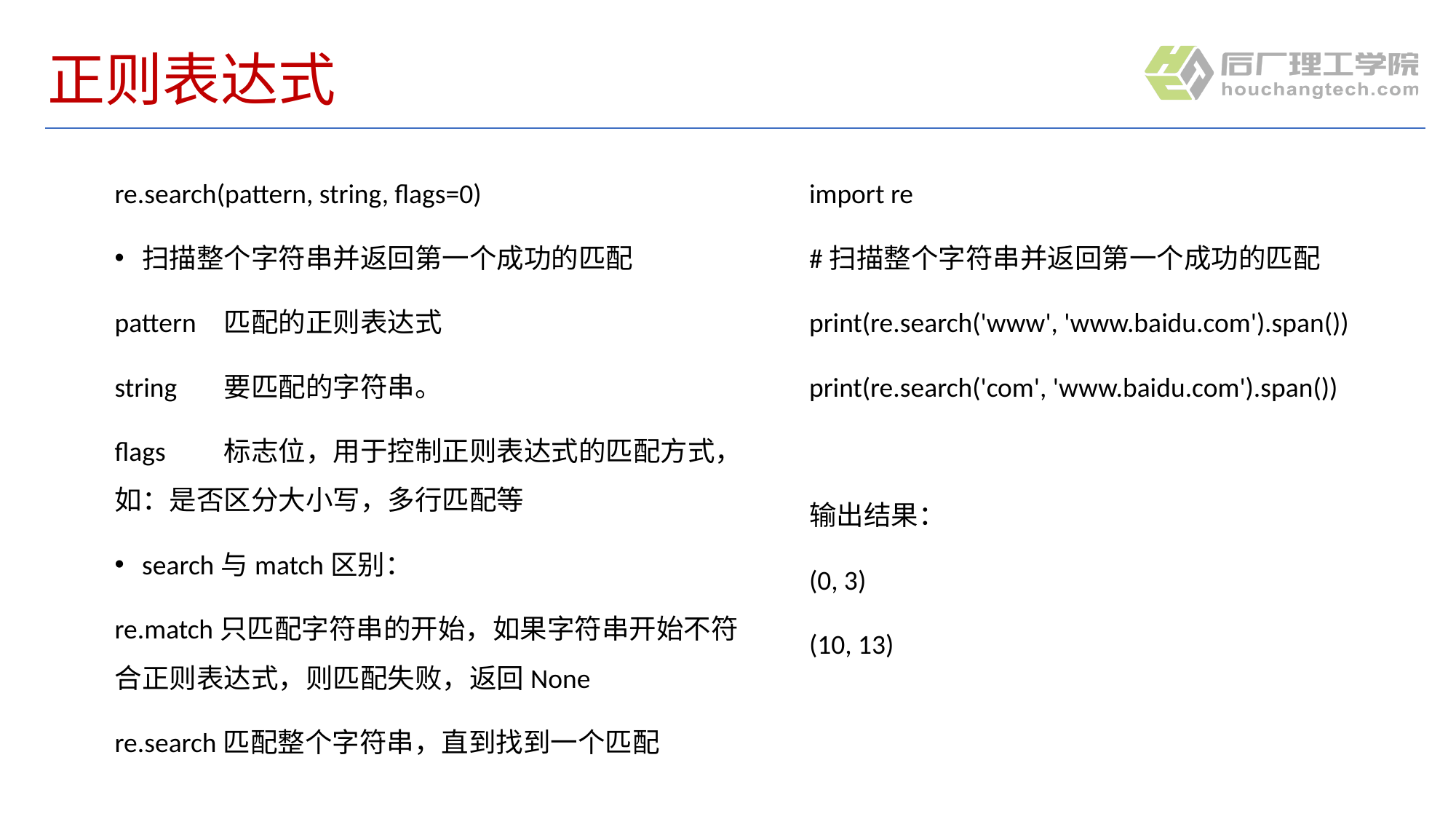

# 正则表达式
re.search(pattern, string, flags=0)
扫描整个字符串并返回第一个成功的匹配
pattern	匹配的正则表达式
string	要匹配的字符串。
flags	标志位，用于控制正则表达式的匹配方式，如：是否区分大小写，多行匹配等
search与match区别：
re.match只匹配字符串的开始，如果字符串开始不符合正则表达式，则匹配失败，返回None
re.search匹配整个字符串，直到找到一个匹配
import re
#扫描整个字符串并返回第一个成功的匹配
print(re.search('www', 'www.baidu.com').span())
print(re.search('com', 'www.baidu.com').span())

输出结果：
(0, 3)
(10, 13)